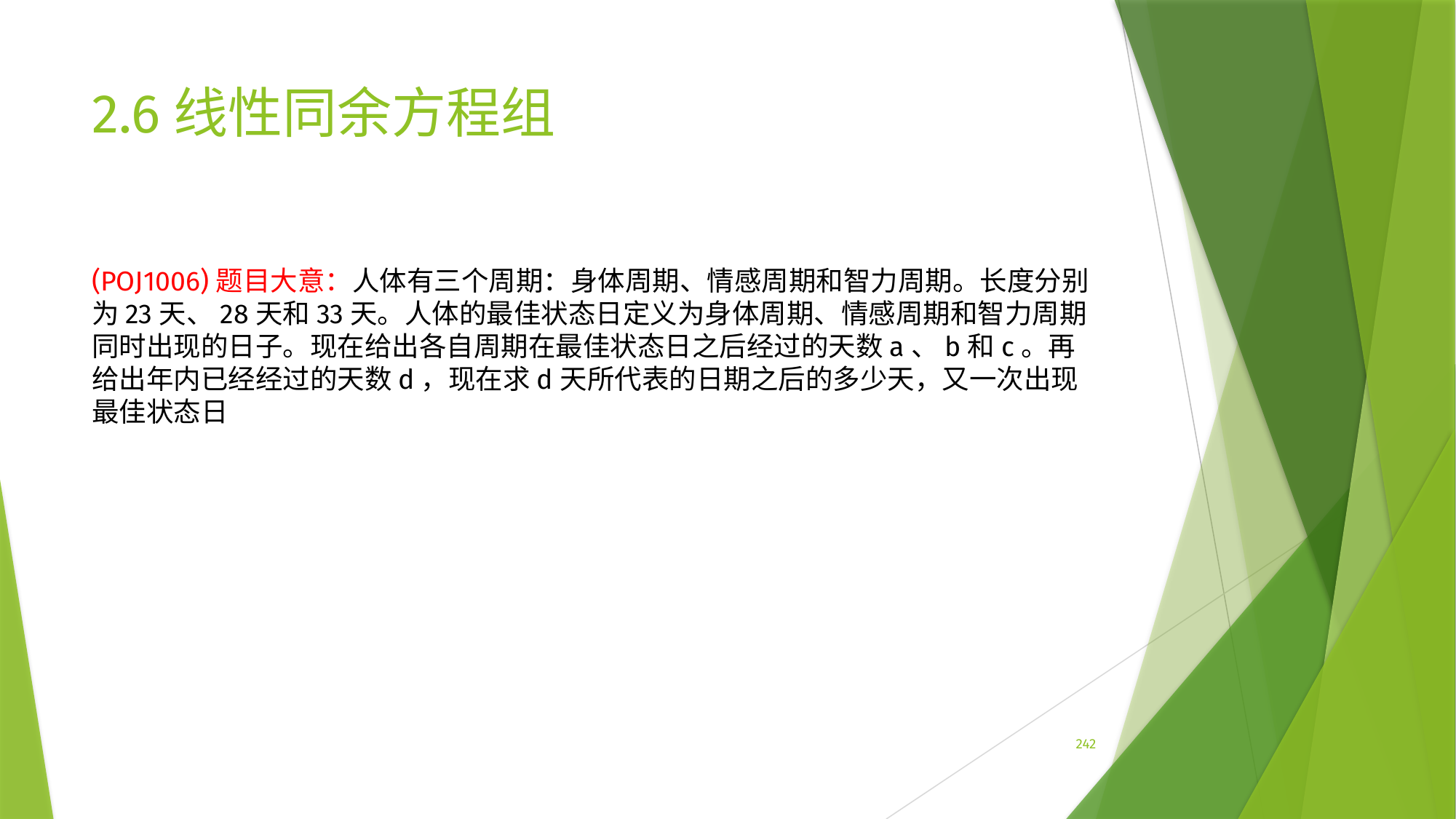

# 2.6线性同余方程组
(POJ1006)题目大意：人体有三个周期：身体周期、情感周期和智力周期。长度分别为23天、28天和33天。人体的最佳状态日定义为身体周期、情感周期和智力周期同时出现的日子。现在给出各自周期在最佳状态日之后经过的天数a、b和c。再给出年内已经经过的天数d，现在求d天所代表的日期之后的多少天，又一次出现最佳状态日

242